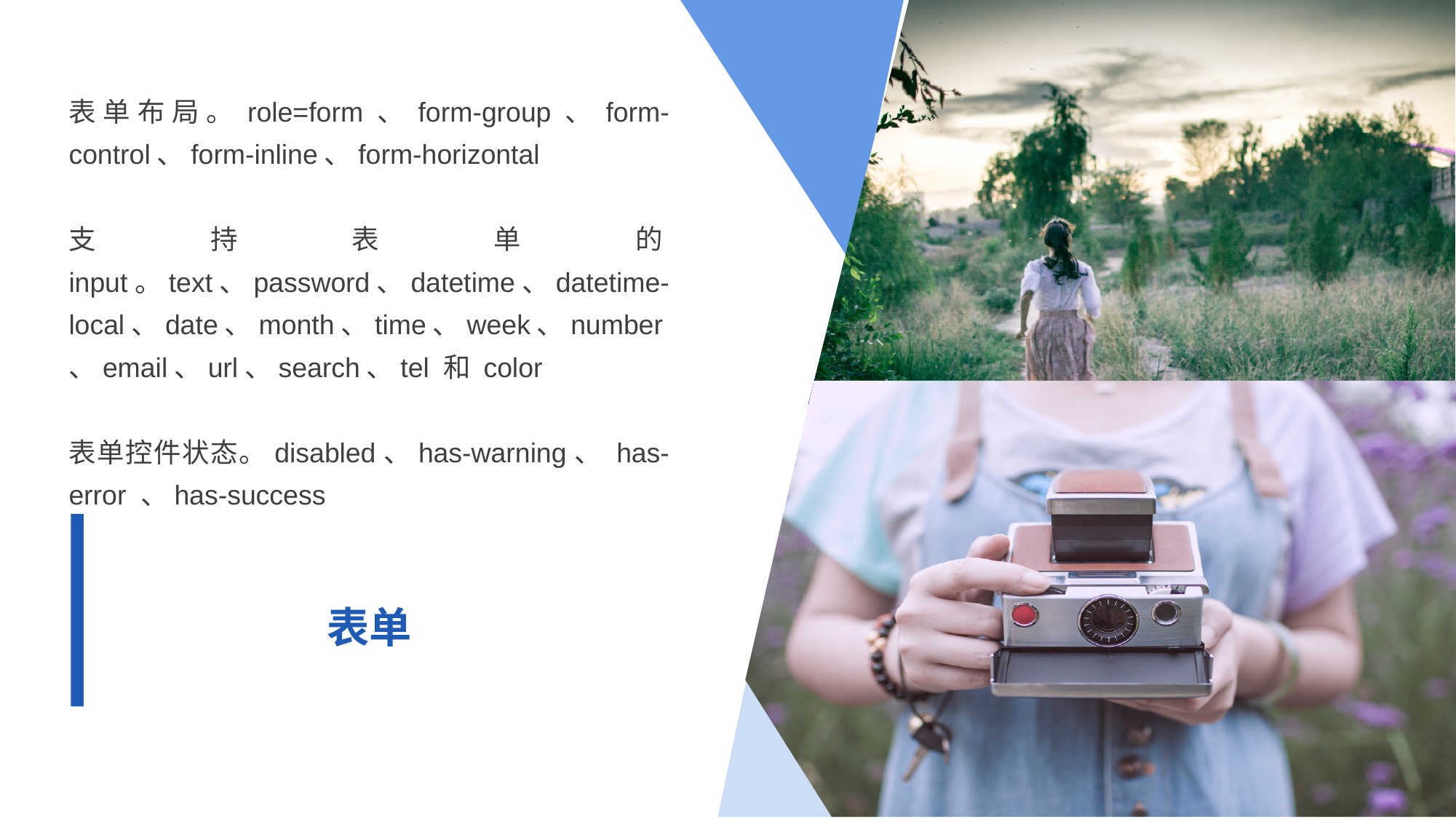

表单布局。role=form、form-group、form-control、form-inline、form-horizontal

支持表单的input。text、password、datetime、datetime-local、date、month、time、week、number、email、url、search、tel 和 color

表单控件状态。disabled、has-warning、 has-error 、has-success

表单